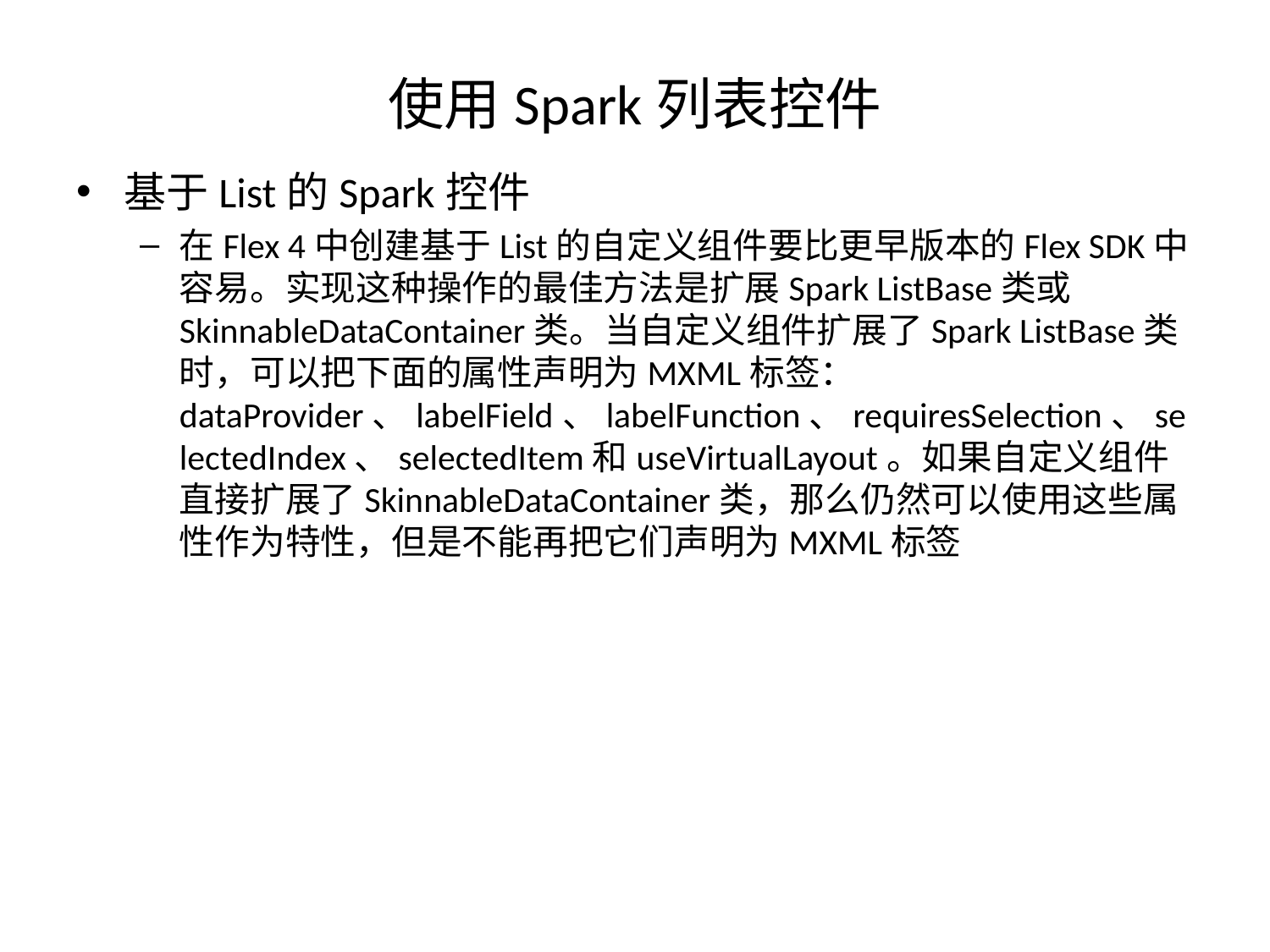

# 使用Spark列表控件
基于List的Spark控件
在Flex 4中创建基于List的自定义组件要比更早版本的Flex SDK中容易。实现这种操作的最佳方法是扩展Spark ListBase类或SkinnableDataContainer类。当自定义组件扩展了Spark ListBase类时，可以把下面的属性声明为MXML标签：dataProvider、labelField、labelFunction、requiresSelection、selectedIndex、selectedItem和useVirtualLayout。如果自定义组件直接扩展了SkinnableDataContainer类，那么仍然可以使用这些属性作为特性，但是不能再把它们声明为MXML标签